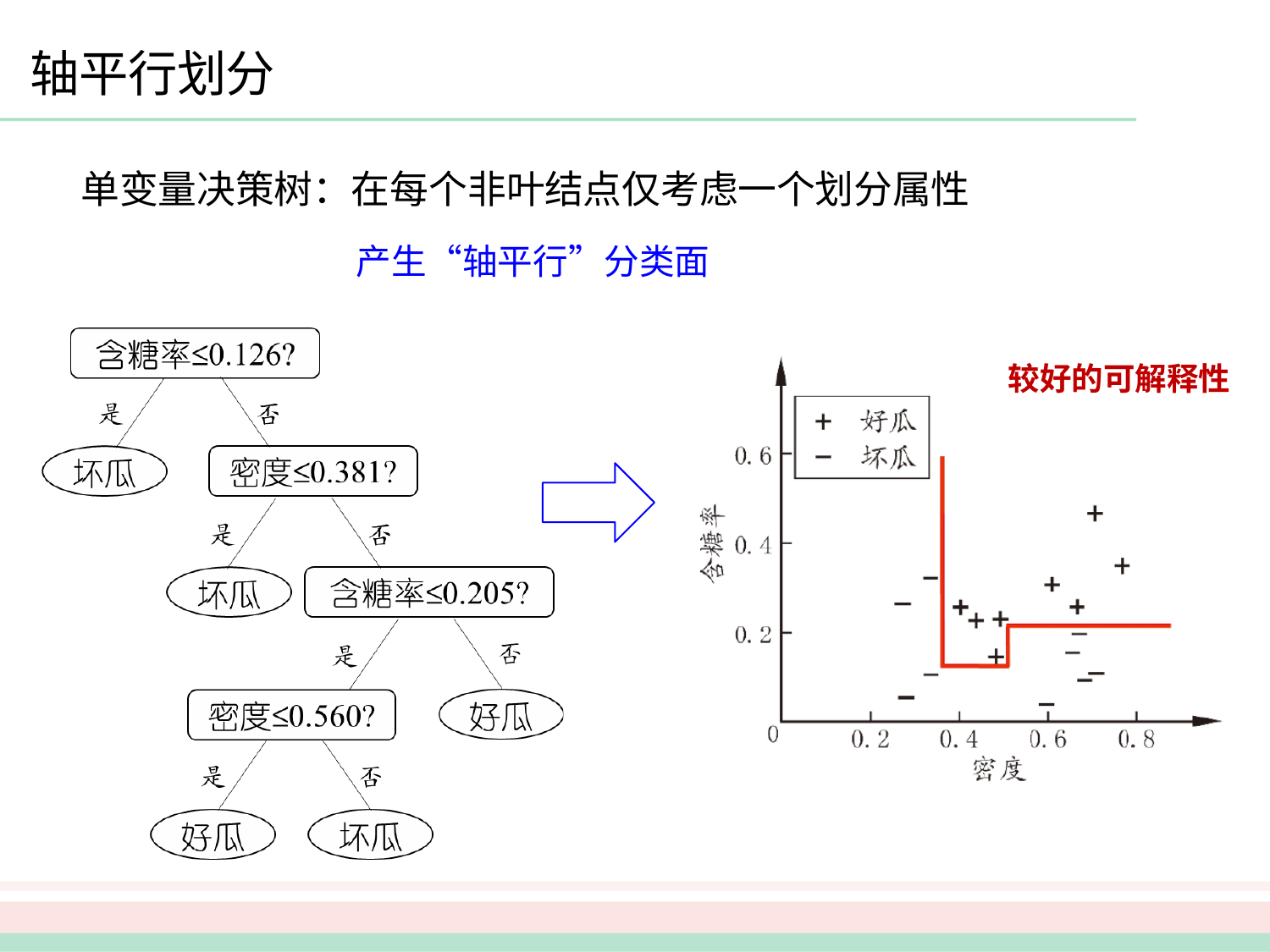

# 轴平行划分
单变量决策树：在每个非叶结点仅考虑一个划分属性
产生“轴平行”分类面

较好的可解释性